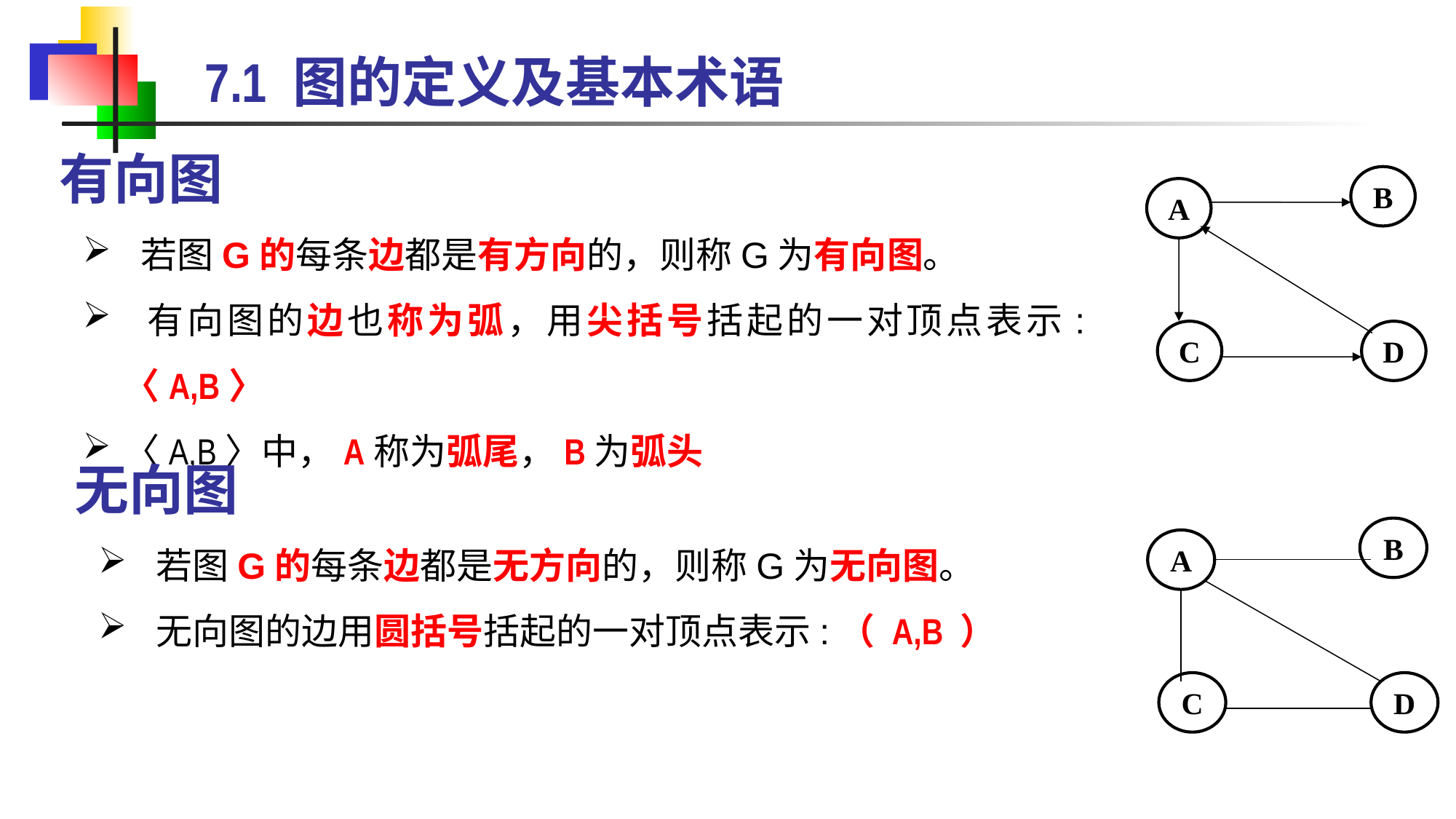

# 7.1 图的定义及基本术语
有向图
 若图G的每条边都是有方向的，则称G为有向图。
 有向图的边也称为弧，用尖括号括起的一对顶点表示:〈A,B〉
〈A,B〉中，A称为弧尾，B为弧头

B
A

C
D

无向图
 若图G的每条边都是无方向的，则称G为无向图。
 无向图的边用圆括号括起的一对顶点表示:（ A,B ）
B
A
C
D